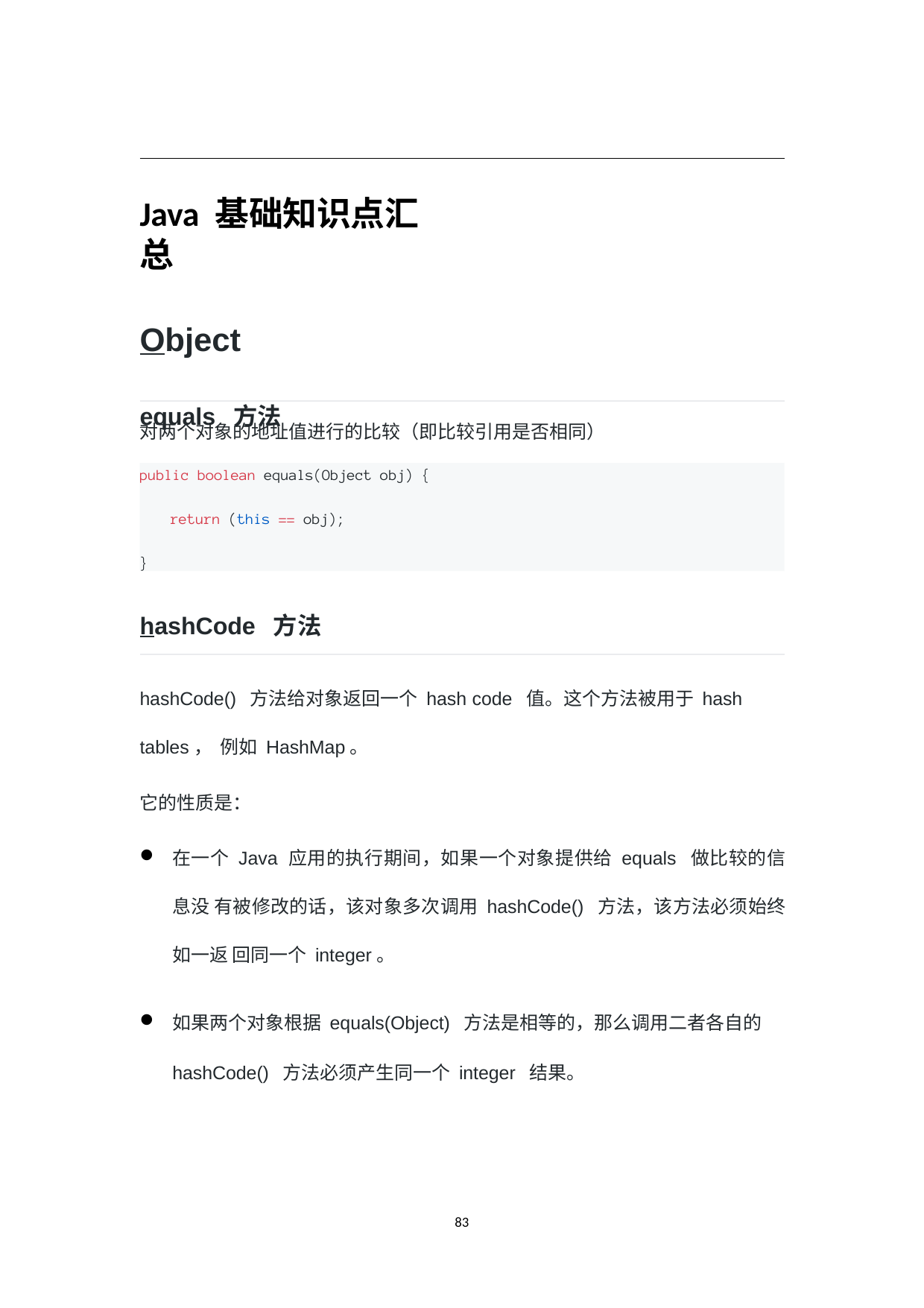

Java 基础知识点汇总

Object

equals 方法

对两个对象的地址值进行的比较（即比较引用是否相同）
public boolean equals(Object obj) {

return (this == obj);

}
hashCode 方法
hashCode() 方法给对象返回一个 hash code 值。这个方法被用于 hash tables，  例如 HashMap。

它的性质是：
在一个 Java 应用的执行期间，如果一个对象提供给 equals 做比较的信息没 有被修改的话，该对象多次调用 hashCode() 方法，该方法必须始终如一返 回同一个 integer。

如果两个对象根据 equals(Object) 方法是相等的，那么调用二者各自的

hashCode() 方法必须产生同一个 integer 结果。

83